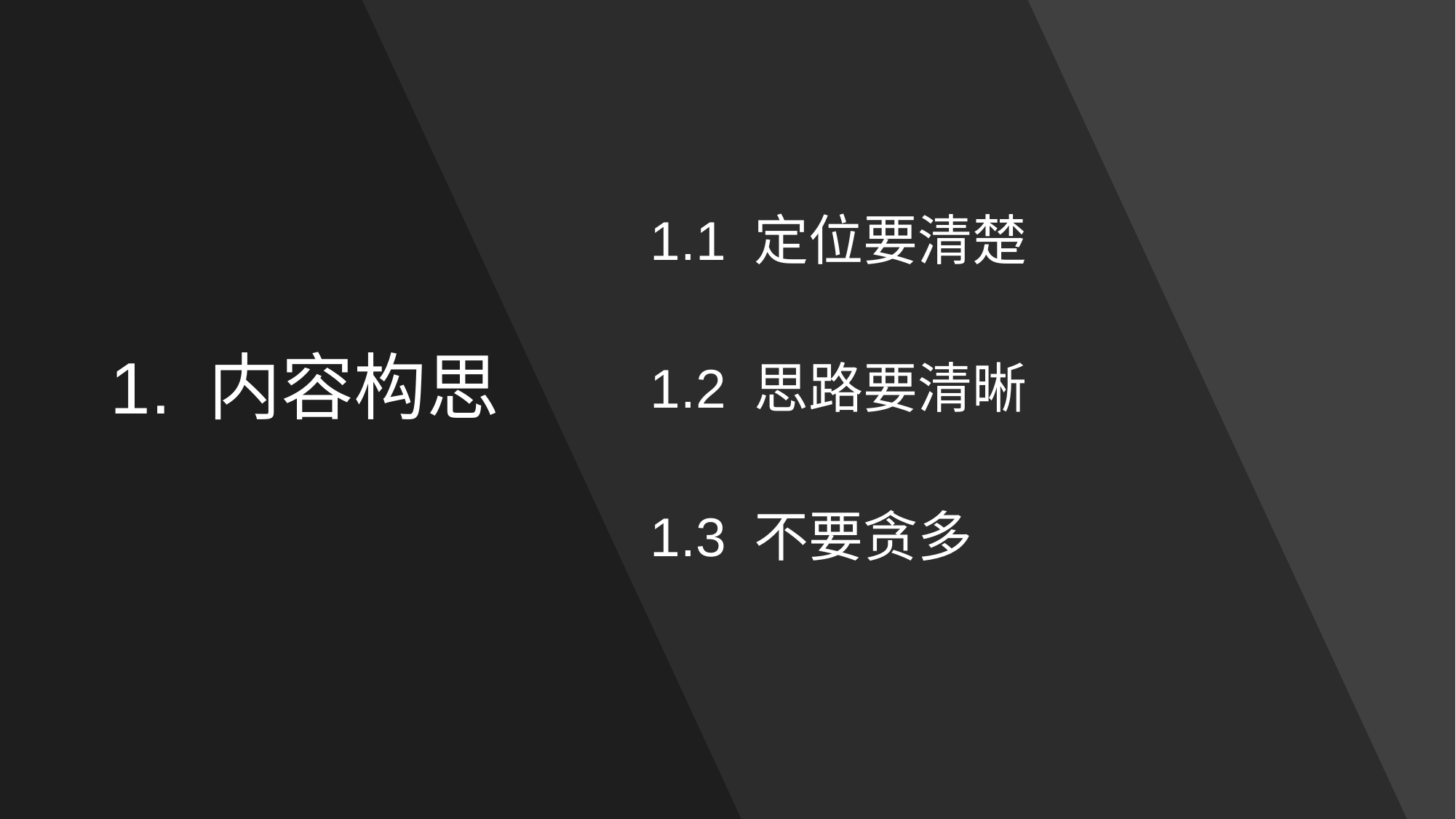

# 1. 内容构思
1.1 定位要清楚

1.2 思路要清晰

1.3 不要贪多